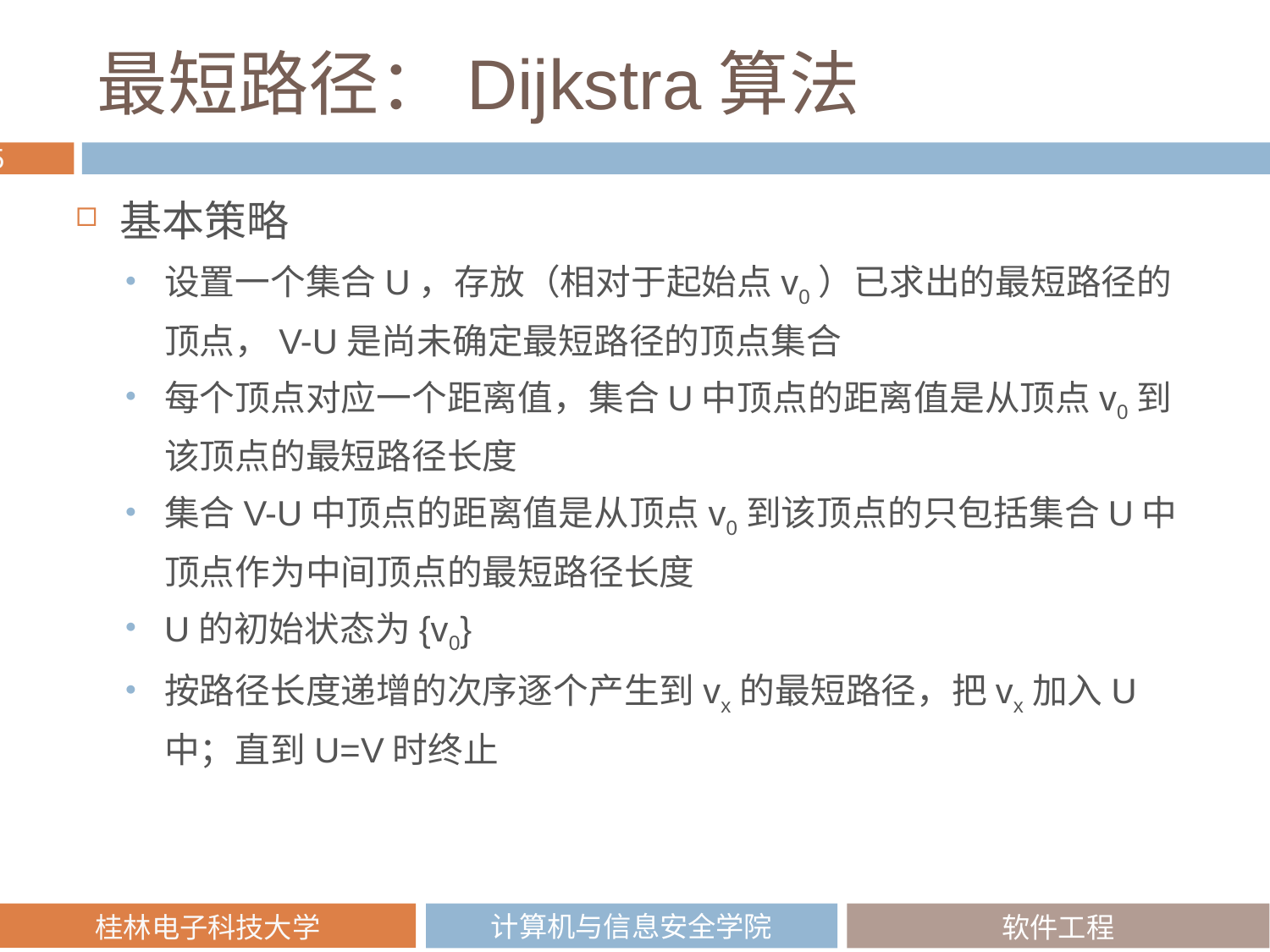

# 最短路径：Dijkstra算法
基本策略
设置一个集合U，存放（相对于起始点v0）已求出的最短路径的顶点，V-U是尚未确定最短路径的顶点集合
每个顶点对应一个距离值，集合U中顶点的距离值是从顶点v0到该顶点的最短路径长度
集合V-U中顶点的距离值是从顶点v0到该顶点的只包括集合U中顶点作为中间顶点的最短路径长度
U的初始状态为{v0}
按路径长度递增的次序逐个产生到vx的最短路径，把vx加入U中；直到U=V时终止